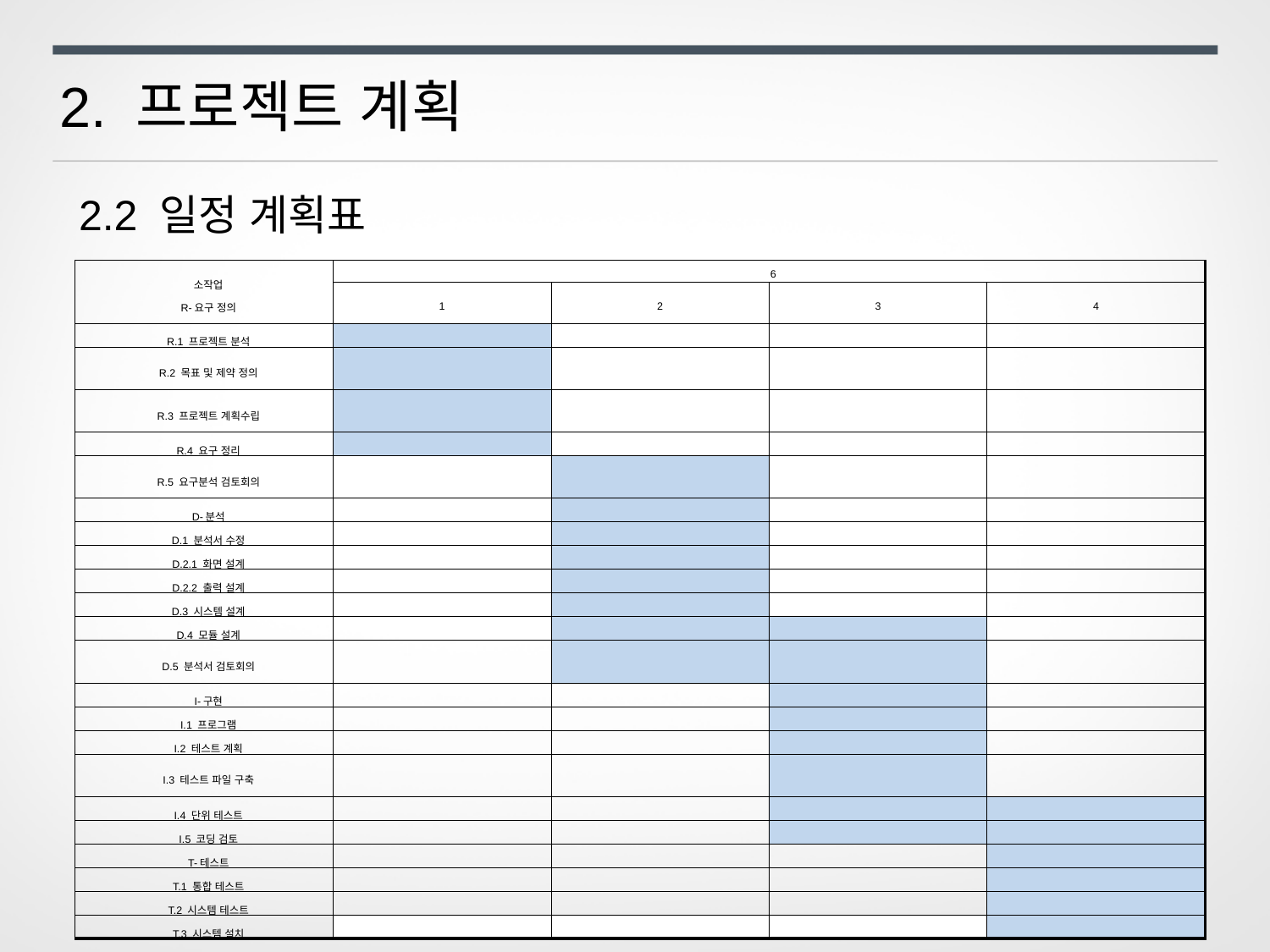

2. 프로젝트 계획
2.2 일정 계획표
| 소작업 R-요구 정의 | 6 |  |  |  |
| --- | --- | --- | --- | --- |
|  | 1 | 2 | 3 | 4 |
| R.1 프로젝트 분석 |  |  |  |  |
| R.2 목표 및 제약 정의 |  |  |  |  |
| R.3 프로젝트 계획수립 |  |  |  |  |
| R.4 요구 정리 |  |  |  |  |
| R.5 요구분석 검토회의 |  |  |  |  |
| D-분석 |  |  |  |  |
| D.1 분석서 수정 |  |  |  |  |
| D.2.1 화면 설계 |  |  |  |  |
| D.2.2 출력 설계 |  |  |  |  |
| D.3 시스템 설계 |  |  |  |  |
| D.4 모듈 설계 |  |  |  |  |
| D.5 분석서 검토회의 |  |  |  |  |
| I-구현 |  |  |  |  |
| I.1 프로그램 |  |  |  |  |
| I.2 테스트 계획 |  |  |  |  |
| I.3 테스트 파일 구축 |  |  |  |  |
| I.4 단위 테스트 |  |  |  |  |
| I.5 코딩 검토 |  |  |  |  |
| T-테스트 |  |  |  |  |
| T.1 통합 테스트 |  |  |  |  |
| T.2 시스템 테스트 |  |  |  |  |
| T.3 시스템 설치 |  |  |  |  |